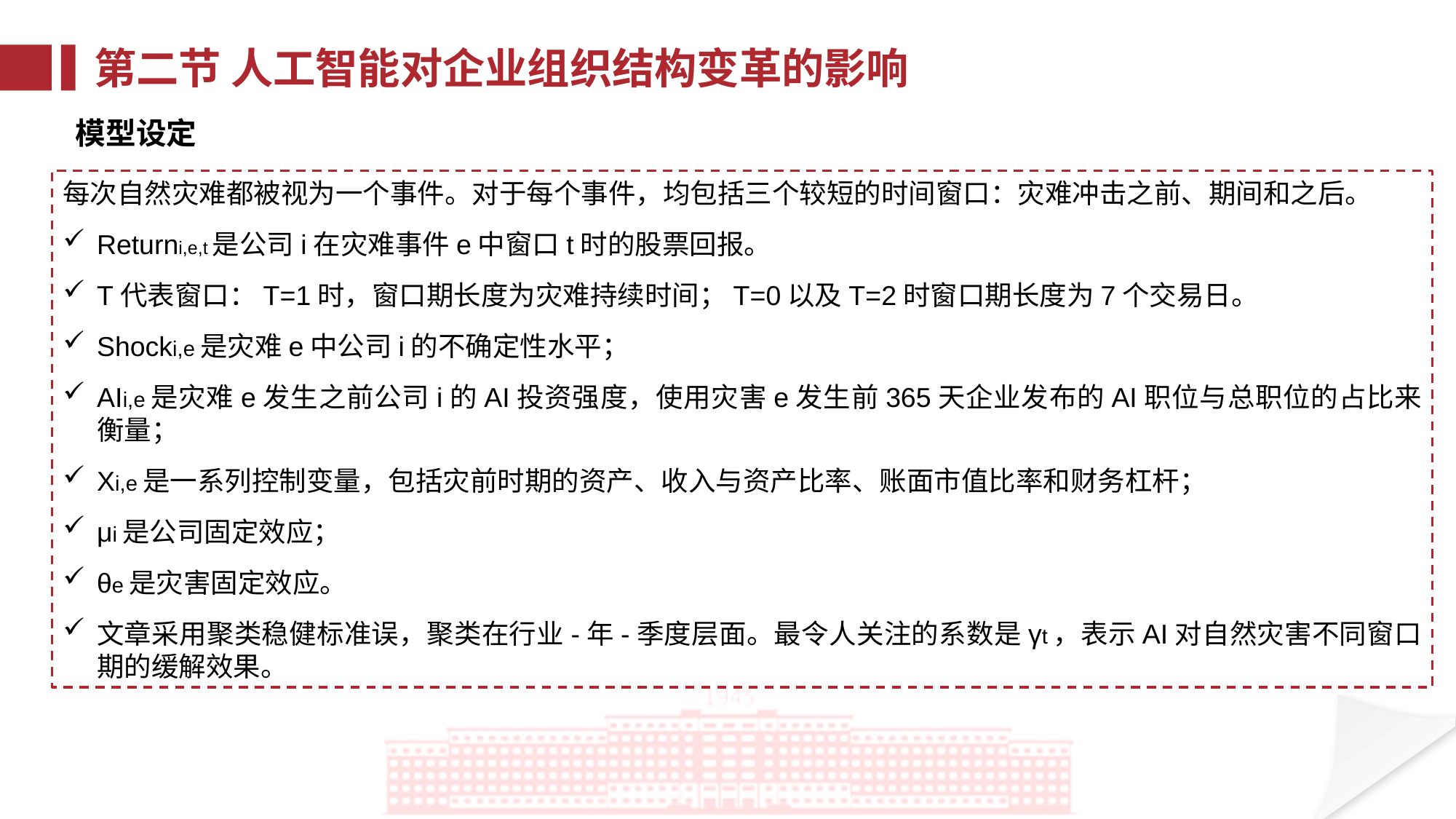

第二节 人工智能对企业组织结构变革的影响
模型设定
每次自然灾难都被视为一个事件。对于每个事件，均包括三个较短的时间窗口：灾难冲击之前、期间和之后。
Returni,e,t是公司i在灾难事件e中窗口t时的股票回报。
T代表窗口：T=1时，窗口期长度为灾难持续时间；T=0以及T=2时窗口期长度为7个交易日。
Shocki,e是灾难e中公司i的不确定性水平；
AIi,e是灾难e发生之前公司i的AI投资强度，使用灾害e发生前365天企业发布的AI职位与总职位的占比来衡量；
Xi,e是一系列控制变量，包括灾前时期的资产、收入与资产比率、账面市值比率和财务杠杆；
μi是公司固定效应；
θe是灾害固定效应。
文章采用聚类稳健标准误，聚类在行业-年-季度层面。最令人关注的系数是γt，表示AI对自然灾害不同窗口期的缓解效果。